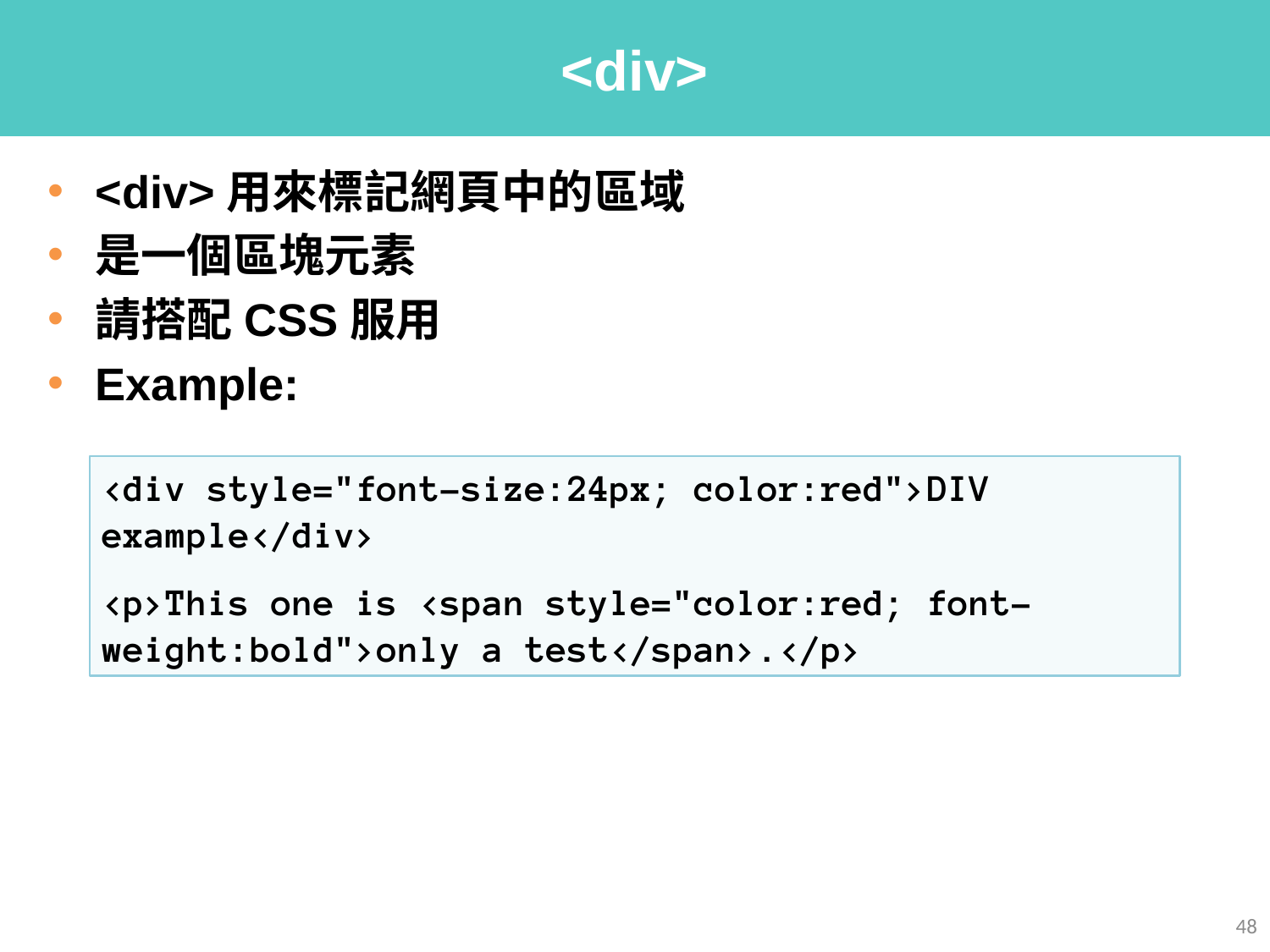

# <div>
<div>用來標記網頁中的區域
是一個區塊元素
請搭配CSS服用
Example:
<div style="font-size:24px; color:red">DIV example</div>
<p>This one is <span style="color:red; font-weight:bold">only a test</span>.</p>
48